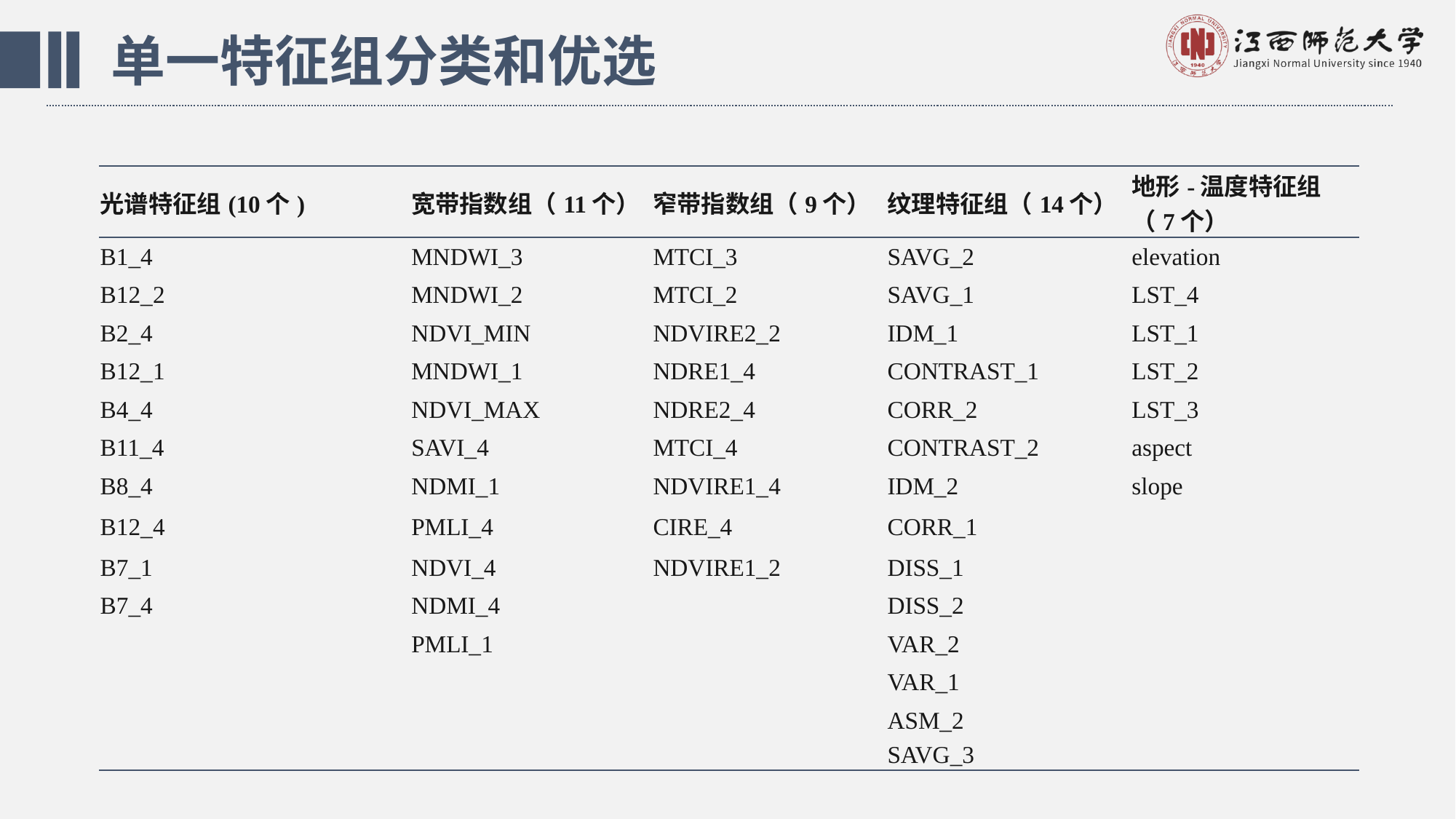

单一特征组分类和优选
| 光谱特征组(10个) | 宽带指数组（11个） | 窄带指数组（9个） | 纹理特征组（14个） | 地形-温度特征组（7个） |
| --- | --- | --- | --- | --- |
| B1\_4 | MNDWI\_3 | MTCI\_3 | SAVG\_2 | elevation |
| B12\_2 | MNDWI\_2 | MTCI\_2 | SAVG\_1 | LST\_4 |
| B2\_4 | NDVI\_MIN | NDVIRE2\_2 | IDM\_1 | LST\_1 |
| B12\_1 | MNDWI\_1 | NDRE1\_4 | CONTRAST\_1 | LST\_2 |
| B4\_4 | NDVI\_MAX | NDRE2\_4 | CORR\_2 | LST\_3 |
| B11\_4 | SAVI\_4 | MTCI\_4 | CONTRAST\_2 | aspect |
| B8\_4 | NDMI\_1 | NDVIRE1\_4 | IDM\_2 | slope |
| B12\_4 | PMLI\_4 | CIRE\_4 | CORR\_1 |  |
| B7\_1 | NDVI\_4 | NDVIRE1\_2 | DISS\_1 |  |
| B7\_4 | NDMI\_4 |  | DISS\_2 |  |
|  | PMLI\_1 |  | VAR\_2 |  |
|  |  |  | VAR\_1 |  |
|  |  |  | ASM\_2 |  |
|  |  |  | SAVG\_3 |  |